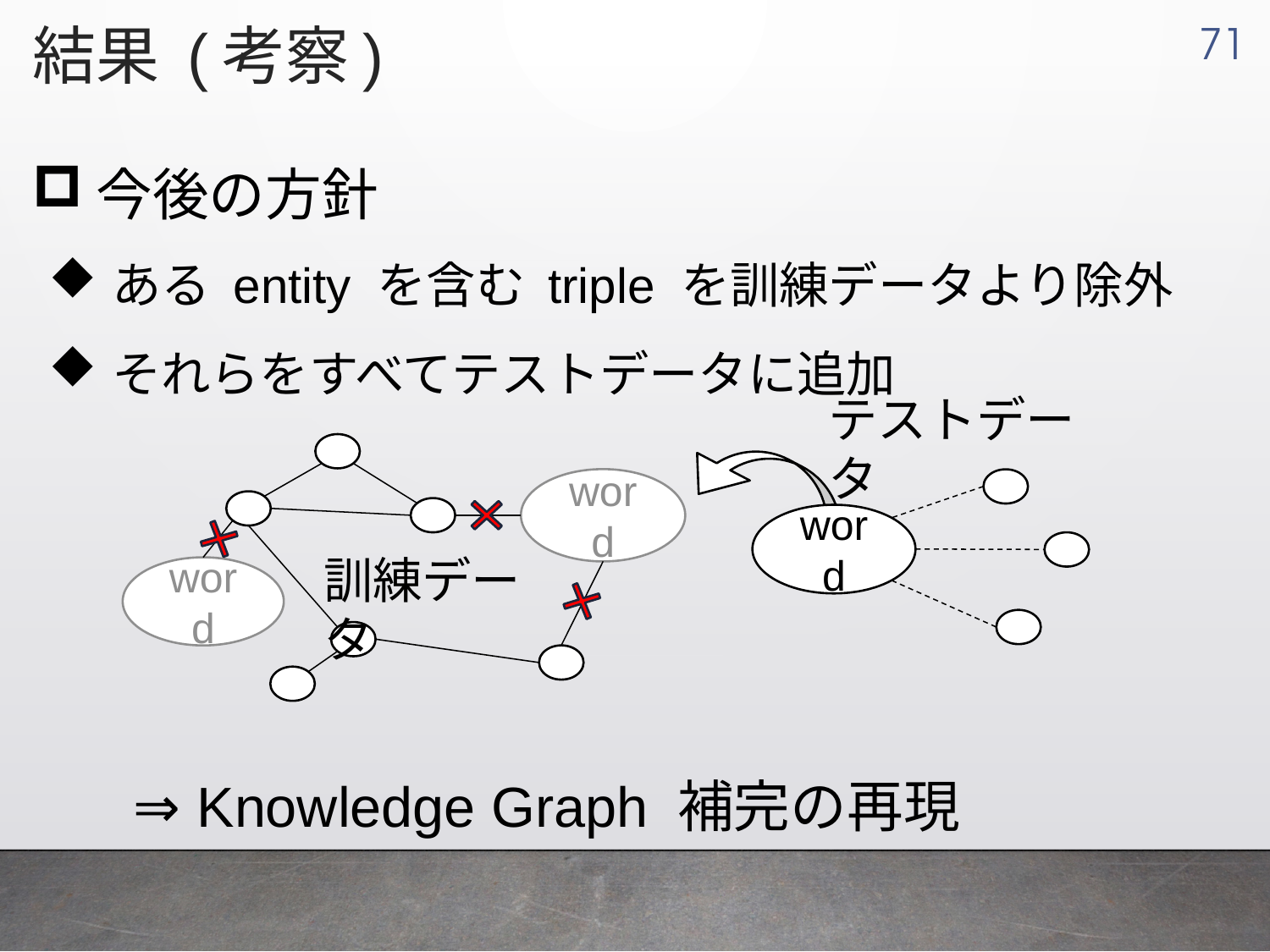

結果 (考察)
71
今後の方針
ある entity を含む triple を訓練データより除外
それらをすべてテストデータに追加
テストデータ

word

word

word
訓練データ

⇒ Knowledge Graph 補完の再現